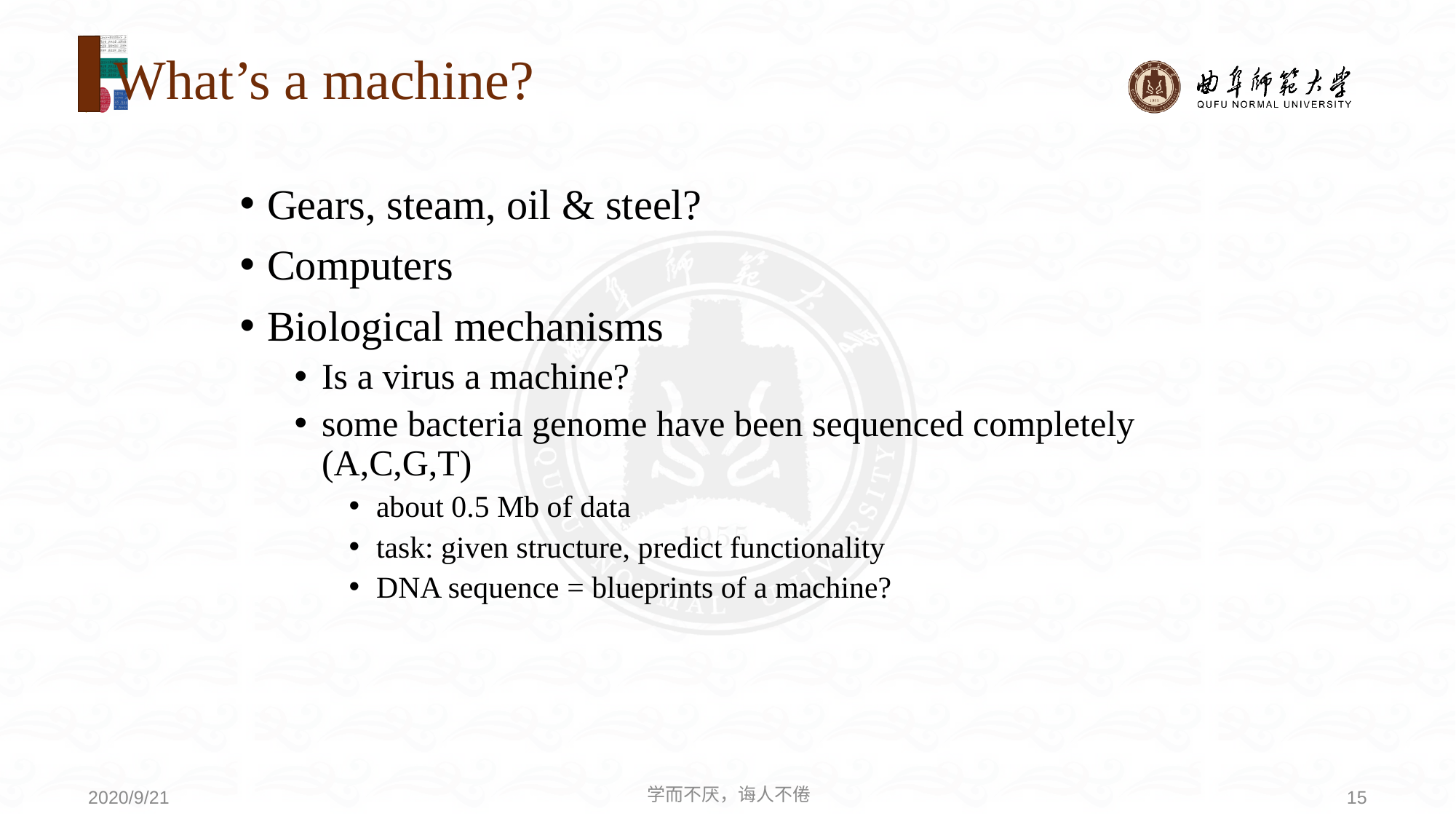

# What’s a machine?
Gears, steam, oil & steel?
Computers
Biological mechanisms
Is a virus a machine?
some bacteria genome have been sequenced completely (A,C,G,T)
about 0.5 Mb of data
task: given structure, predict functionality
DNA sequence = blueprints of a machine?
学而不厌，诲人不倦
15
2020/9/21